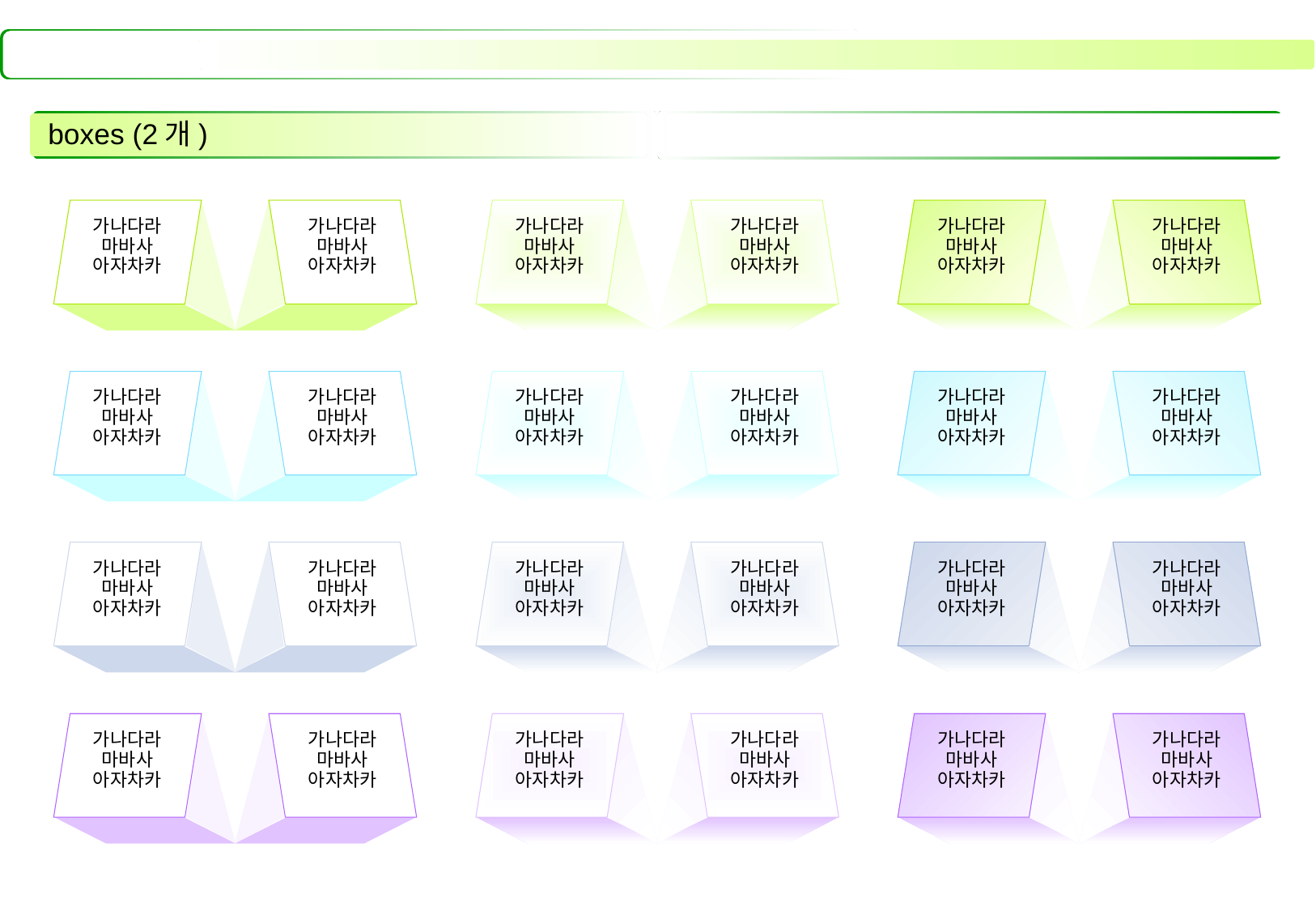

# boxes (2개)
가나다라 마바사 아자차카

가나다라 마바사 아자차카

가나다라 마바사 아자차카

가나다라 마바사 아자차카

가나다라 마바사 아자차카

가나다라 마바사 아자차카

가나다라 마바사 아자차카

가나다라 마바사 아자차카

가나다라 마바사 아자차카

가나다라 마바사 아자차카

가나다라 마바사 아자차카

가나다라 마바사 아자차카

가나다라 마바사 아자차카

가나다라 마바사 아자차카

가나다라 마바사 아자차카

가나다라 마바사 아자차카

가나다라 마바사 아자차카

가나다라 마바사 아자차카

가나다라 마바사 아자차카

가나다라 마바사 아자차카

가나다라 마바사 아자차카

가나다라 마바사 아자차카

가나다라 마바사 아자차카

가나다라 마바사 아자차카